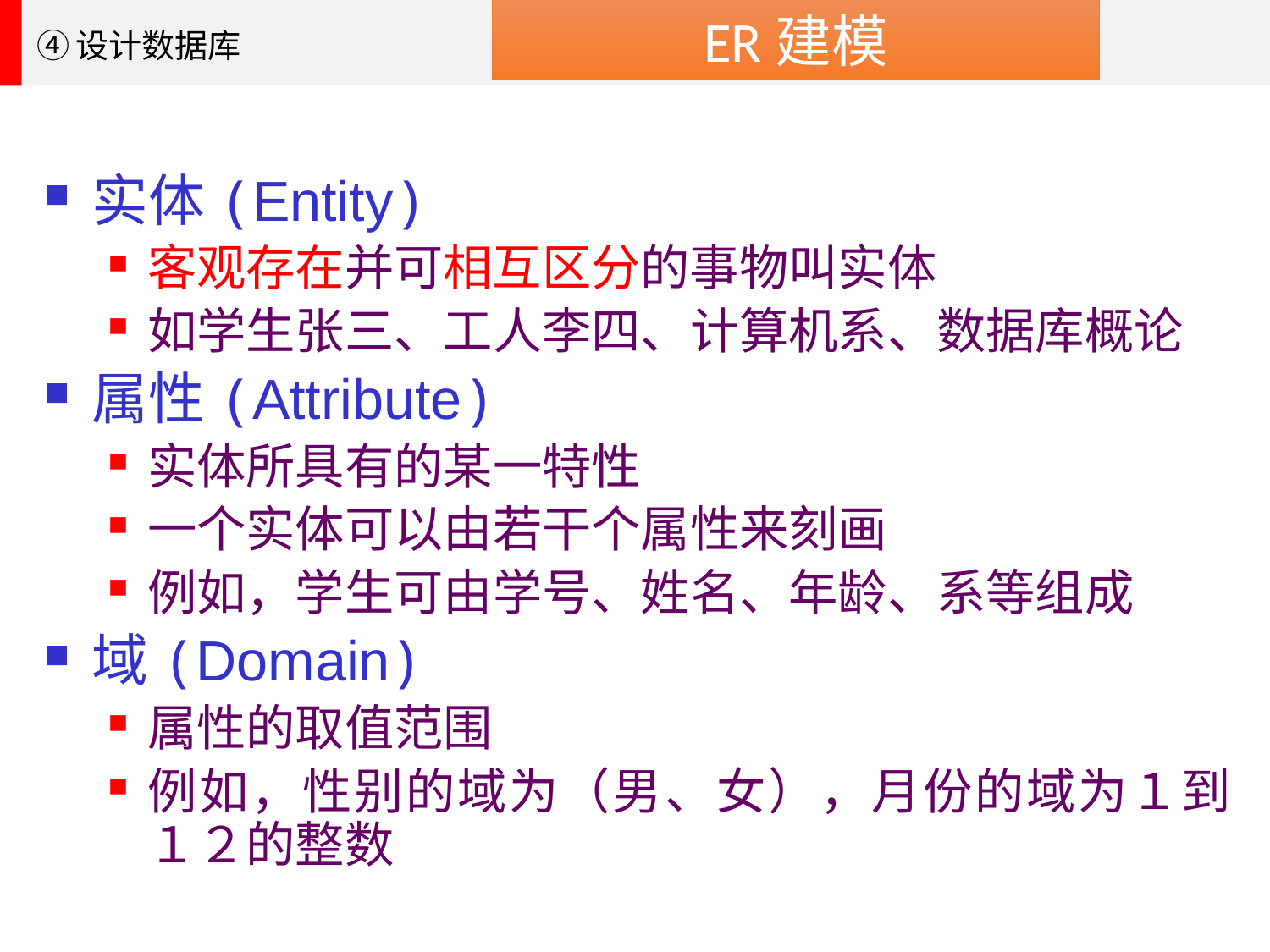

ER建模
④设计数据库
实体(Entity)
客观存在并可相互区分的事物叫实体
如学生张三、工人李四、计算机系、数据库概论
属性(Attribute)
实体所具有的某一特性
一个实体可以由若干个属性来刻画
例如，学生可由学号、姓名、年龄、系等组成
域(Domain)
属性的取值范围
例如，性别的域为（男、女），月份的域为１到１２的整数